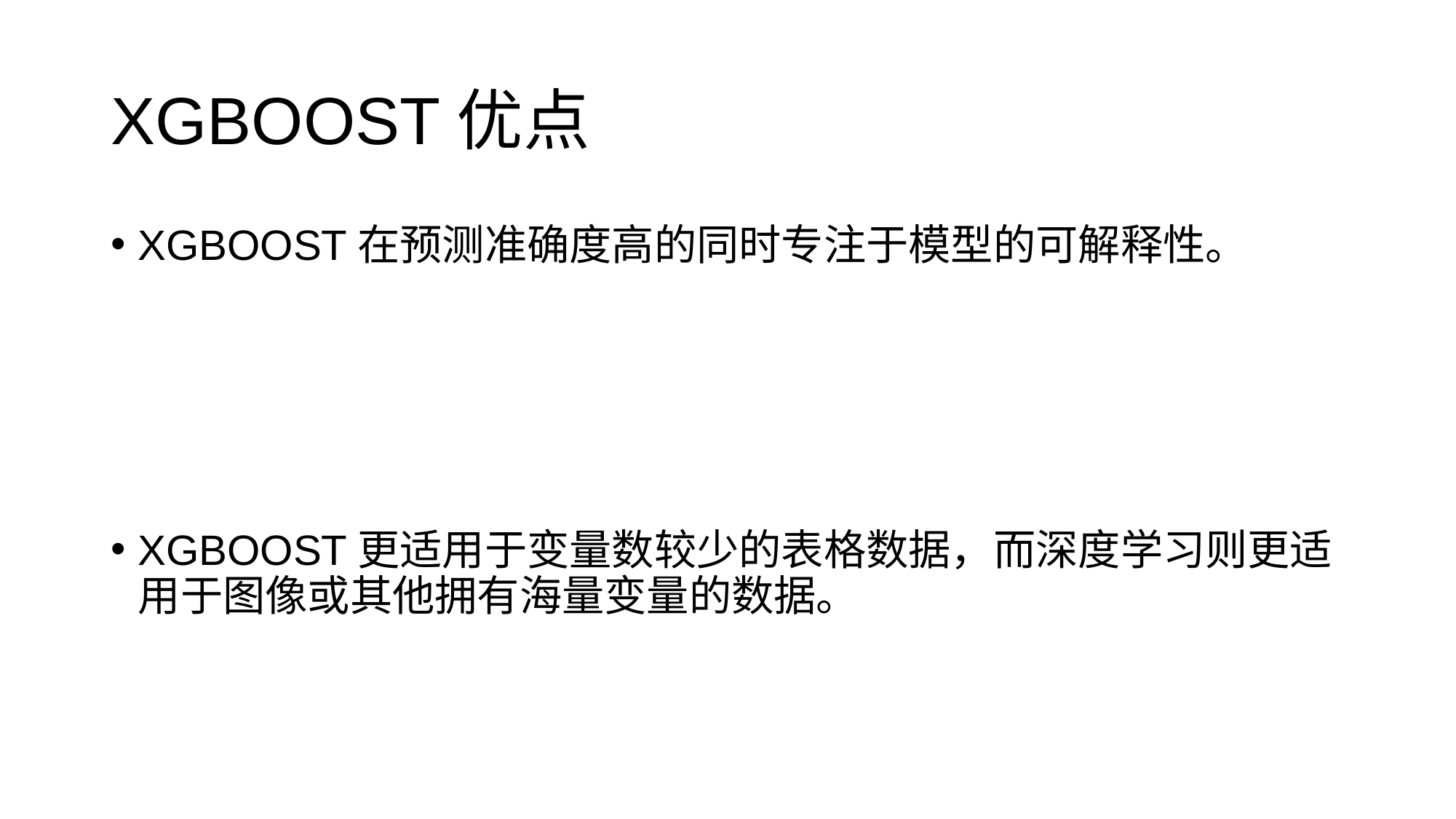

# XGBOOST优点
XGBOOST在预测准确度高的同时专注于模型的可解释性。

XGBOOST更适用于变量数较少的表格数据，而深度学习则更适用于图像或其他拥有海量变量的数据。